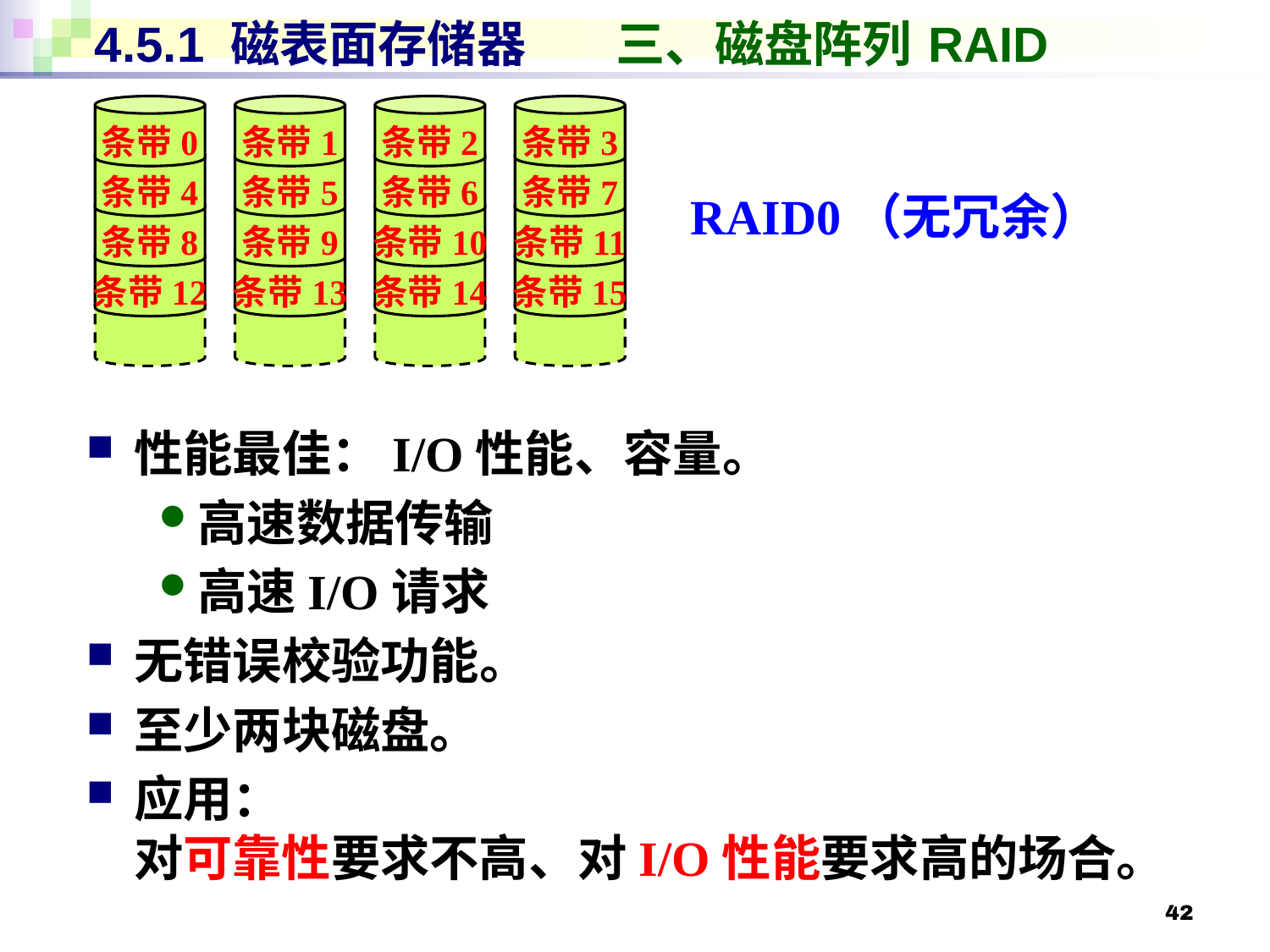

# 4.5.1 磁表面存储器        三、磁盘阵列 RAID
条带0
条带1
条带2
条带3
条带4
条带5
条带6
条带7
RAID0（无冗余）
条带8
条带9
条带10
条带11
条带12
条带13
条带14
条带15

性能最佳：I/O性能、容量。
高速数据传输
高速I/O请求
无错误校验功能。
至少两块磁盘。
应用：
对可靠性要求不高、对I/O性能要求高的场合。
42